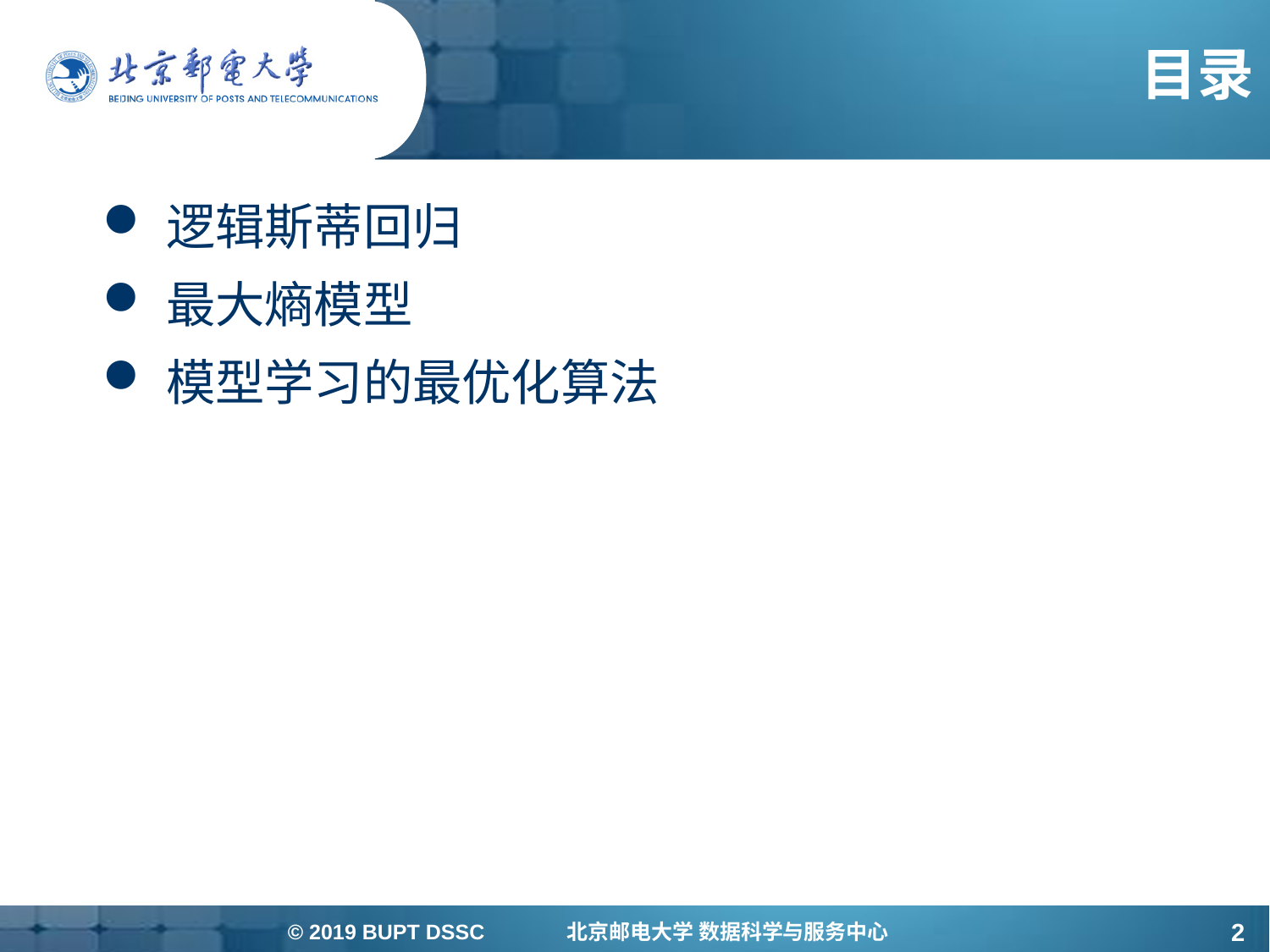

# 目录
逻辑斯蒂回归
最大熵模型
模型学习的最优化算法
© 2019 BUPT DSSC             北京邮电大学 数据科学与服务中心